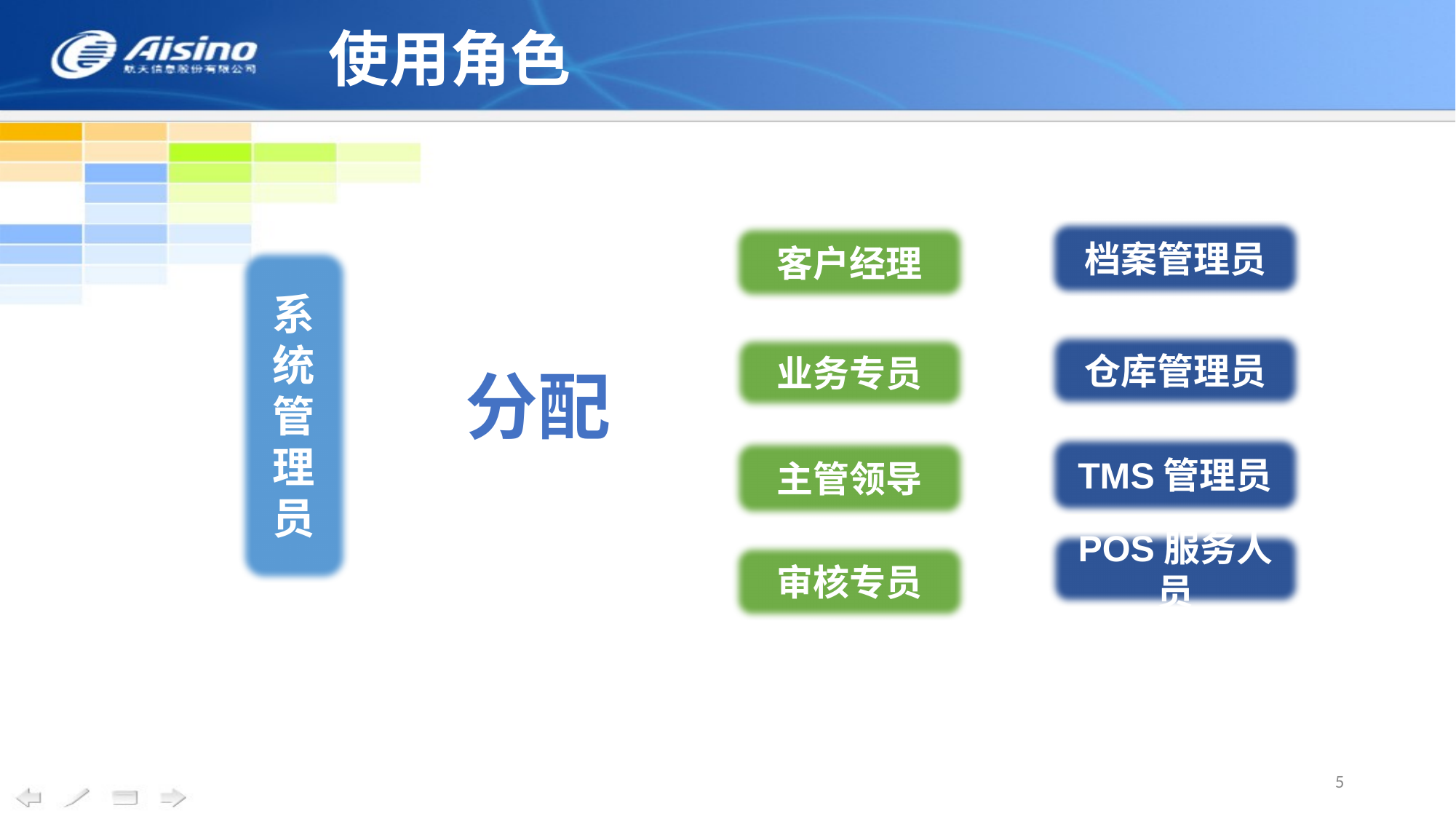

使用角色

档案管理员
客户经理
系
统
管
理
员
仓库管理员
业务专员
分配
TMS管理员
主管领导
POS服务人员
审核专员
5